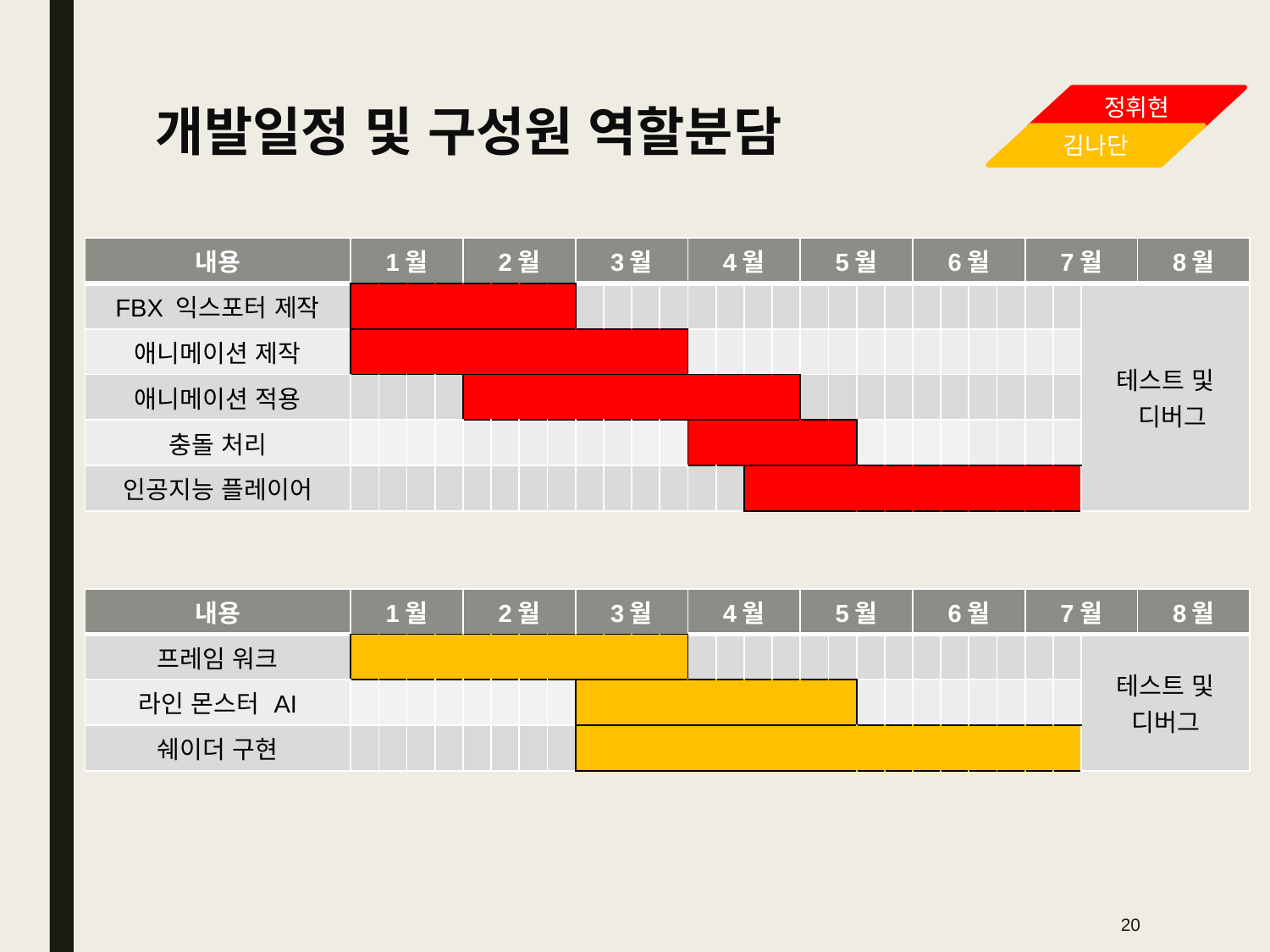

정휘현
# 개발일정 및 구성원 역할분담
김나단
| 내용 | 1월 |  |  |  | 2월 |  |  |  | 3월 |  |  |  | 4월 |  |  |  | 5월 |  |  |  | 6월 |  |  |  | 7월 |  |  | 8월 |
| --- | --- | --- | --- | --- | --- | --- | --- | --- | --- | --- | --- | --- | --- | --- | --- | --- | --- | --- | --- | --- | --- | --- | --- | --- | --- | --- | --- | --- |
| FBX 익스포터 제작 |  |  |  |  |  |  |  |  |  |  |  |  |  |  |  |  |  |  |  |  |  |  |  |  |  |  | 테스트 및 디버그 |  |
| 애니메이션 제작 |  |  |  |  |  |  |  |  |  |  |  |  |  |  |  |  |  |  |  |  |  |  |  |  |  |  |  |  |
| 애니메이션 적용 |  |  |  |  |  |  |  |  |  |  |  |  |  |  |  |  |  |  |  |  |  |  |  |  |  |  |  |  |
| 충돌 처리 |  |  |  |  |  |  |  |  |  |  |  |  |  |  |  |  |  |  |  |  |  |  |  |  |  |  |  |  |
| 인공지능 플레이어 |  |  |  |  |  |  |  |  |  |  |  |  |  |  |  |  |  |  |  |  |  |  |  |  |  |  |  |  |
| 내용 | 1월 |  |  |  | 2월 |  |  |  | 3월 |  |  |  | 4월 |  |  |  | 5월 |  |  |  | 6월 |  |  |  | 7월 |  |  | 8월 |
| --- | --- | --- | --- | --- | --- | --- | --- | --- | --- | --- | --- | --- | --- | --- | --- | --- | --- | --- | --- | --- | --- | --- | --- | --- | --- | --- | --- | --- |
| 프레임 워크 |  |  |  |  |  |  |  |  |  |  |  |  |  |  |  |  |  |  |  |  |  |  |  |  |  |  | 테스트 및 디버그 |  |
| 라인 몬스터 AI |  |  |  |  |  |  |  |  |  |  |  |  |  |  |  |  |  |  |  |  |  |  |  |  |  |  |  |  |
| 쉐이더 구현 |  |  |  |  |  |  |  |  |  |  |  |  |  |  |  |  |  |  |  |  |  |  |  |  |  |  |  |  |
20